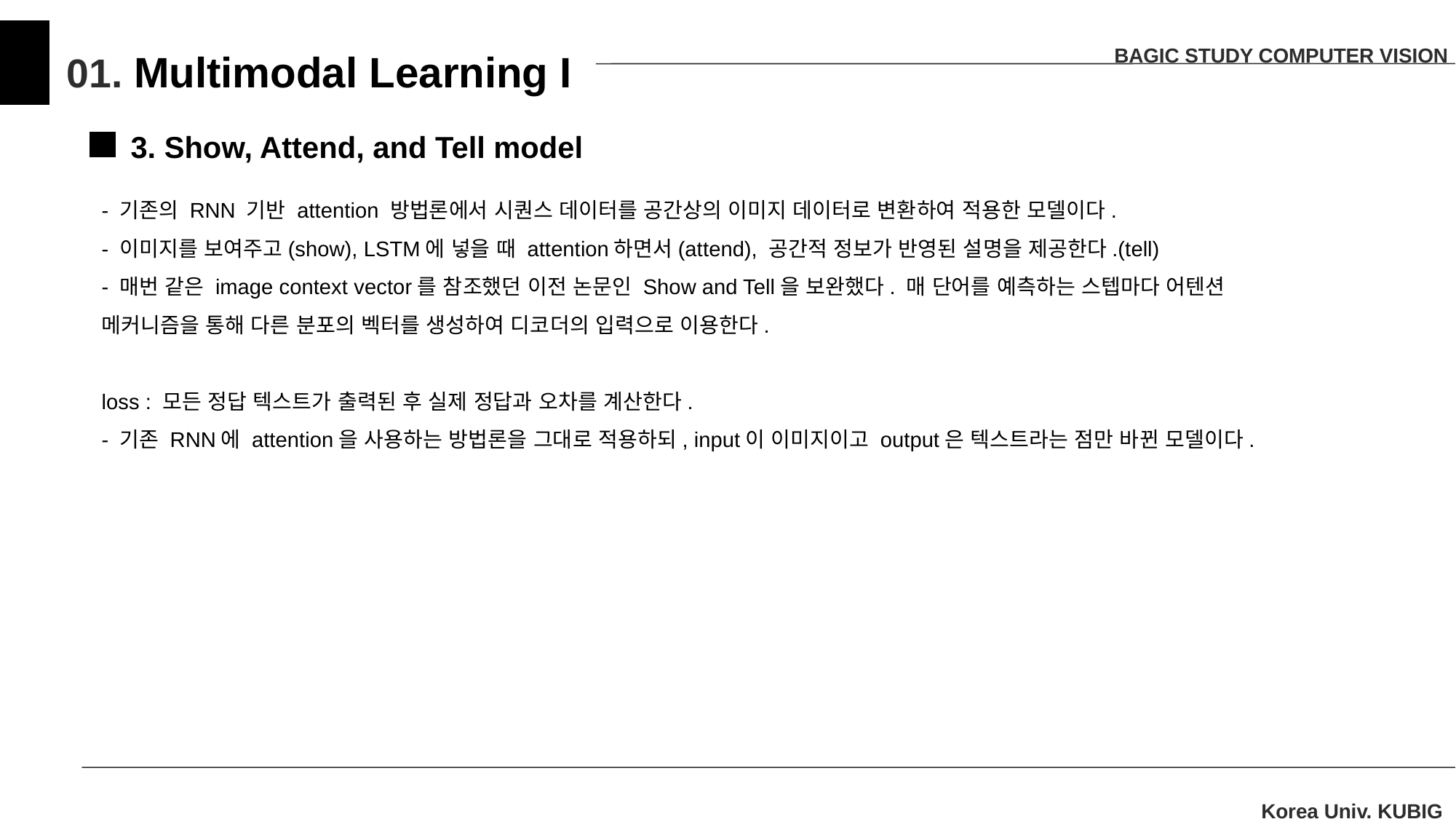

BAGIC STUDY COMPUTER VISION
01. Multimodal Learning I

3. Show, Attend, and Tell model

- 기존의 RNN 기반 attention 방법론에서 시퀀스 데이터를 공간상의 이미지 데이터로 변환하여 적용한 모델이다.
- 이미지를 보여주고(show), LSTM에 넣을 때 attention하면서(attend), 공간적 정보가 반영된 설명을 제공한다.(tell)
- 매번 같은 image context vector를 참조했던 이전 논문인 Show and Tell을 보완했다. 매 단어를 예측하는 스텝마다 어텐션 메커니즘을 통해 다른 분포의 벡터를 생성하여 디코더의 입력으로 이용한다.

loss : 모든 정답 텍스트가 출력된 후 실제 정답과 오차를 계산한다.
- 기존 RNN에 attention을 사용하는 방법론을 그대로 적용하되, input이 이미지이고 output은 텍스트라는 점만 바뀐 모델이다.

Korea Univ. KUBIG